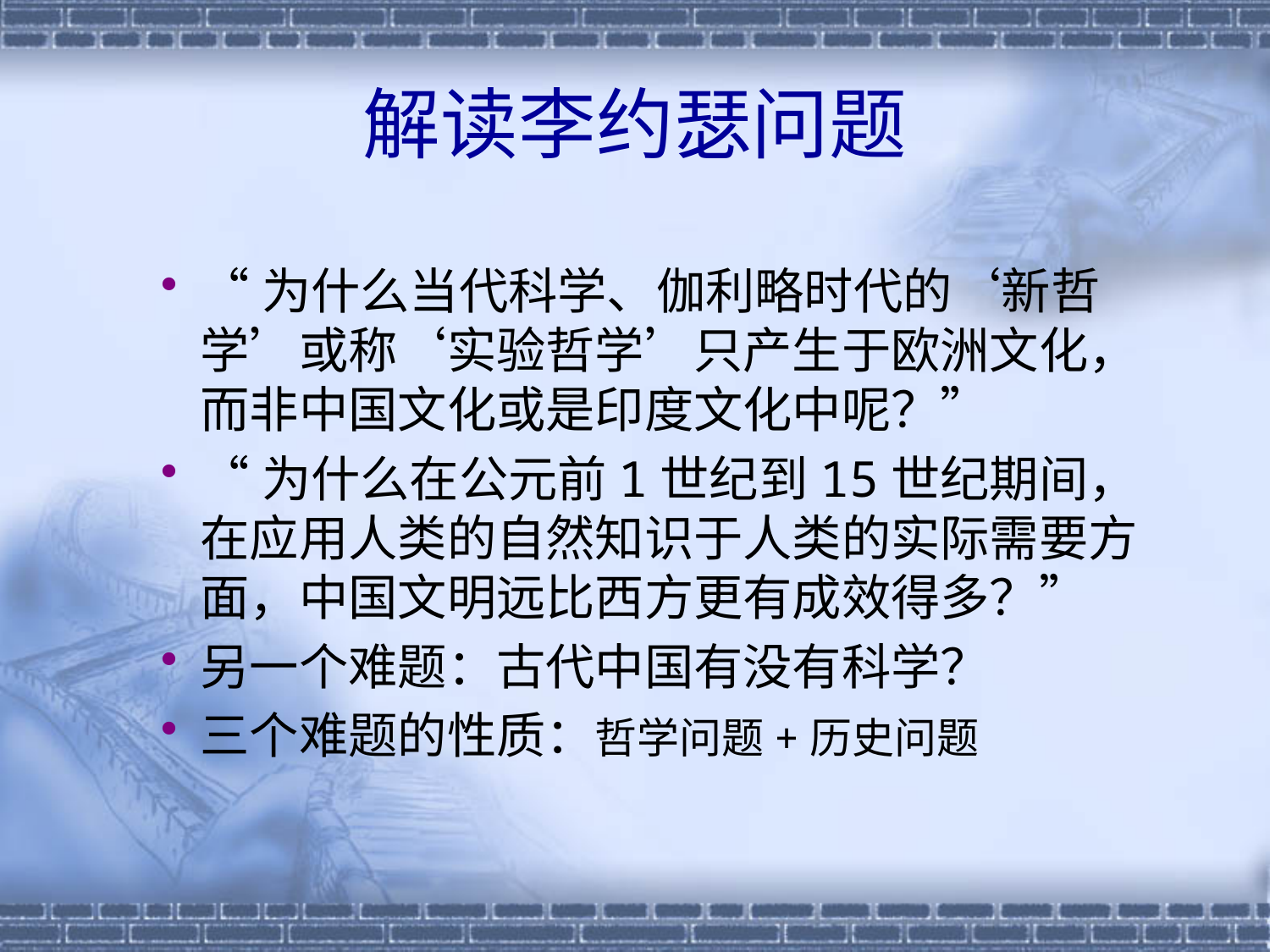

# 解读李约瑟问题
“为什么当代科学、伽利略时代的‘新哲学’或称‘实验哲学’只产生于欧洲文化，而非中国文化或是印度文化中呢？”
“为什么在公元前1世纪到15世纪期间，在应用人类的自然知识于人类的实际需要方面，中国文明远比西方更有成效得多？”
另一个难题：古代中国有没有科学？
三个难题的性质：哲学问题+历史问题